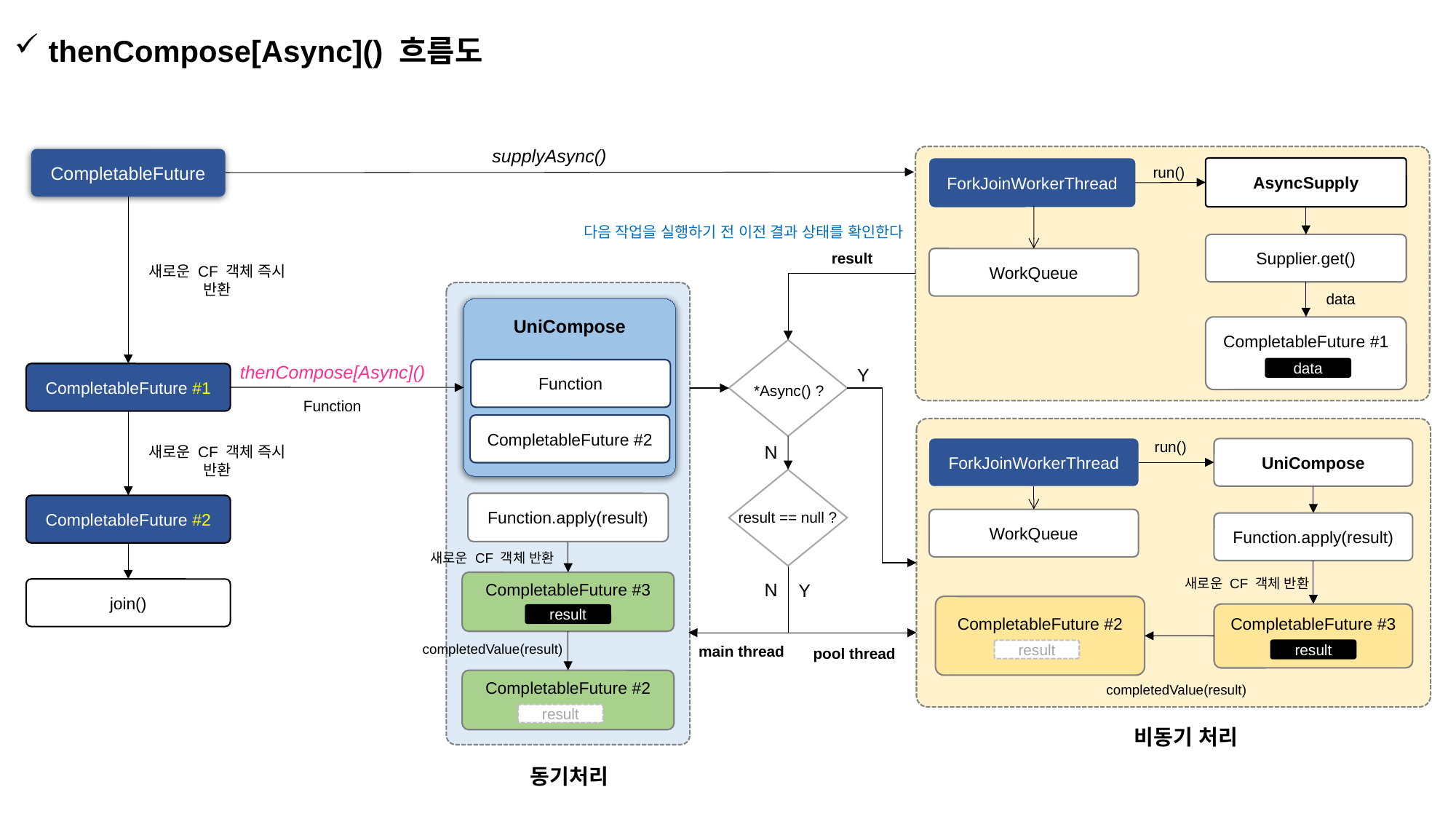

thenCompose[Async]() 흐름도
supplyAsync()

CompletableFuture
run()
AsyncSupply
ForkJoinWorkerThread
다음 작업을 실행하기 전 이전 결과 상태를 확인한다
Supplier.get()
result
WorkQueue
새로운 CF 객체 즉시 반환

data
UniCompose

CompletableFuture #1

thenCompose[Async]()
Y
data
Function
CompletableFuture #1
*Async() ?
Function
CompletableFuture #2

run()
N
새로운 CF 객체 즉시 반환
ForkJoinWorkerThread
UniCompose

Function.apply(result)
CompletableFuture #2
result == null ?
WorkQueue
Function.apply(result)
새로운 CF 객체 반환
새로운 CF 객체 반환
CompletableFuture #3

N
Y
join()
CompletableFuture #2

CompletableFuture #3

result
completedValue(result)
main thread
pool thread
result
result
CompletableFuture #2

completedValue(result)
result
비동기 처리
동기처리